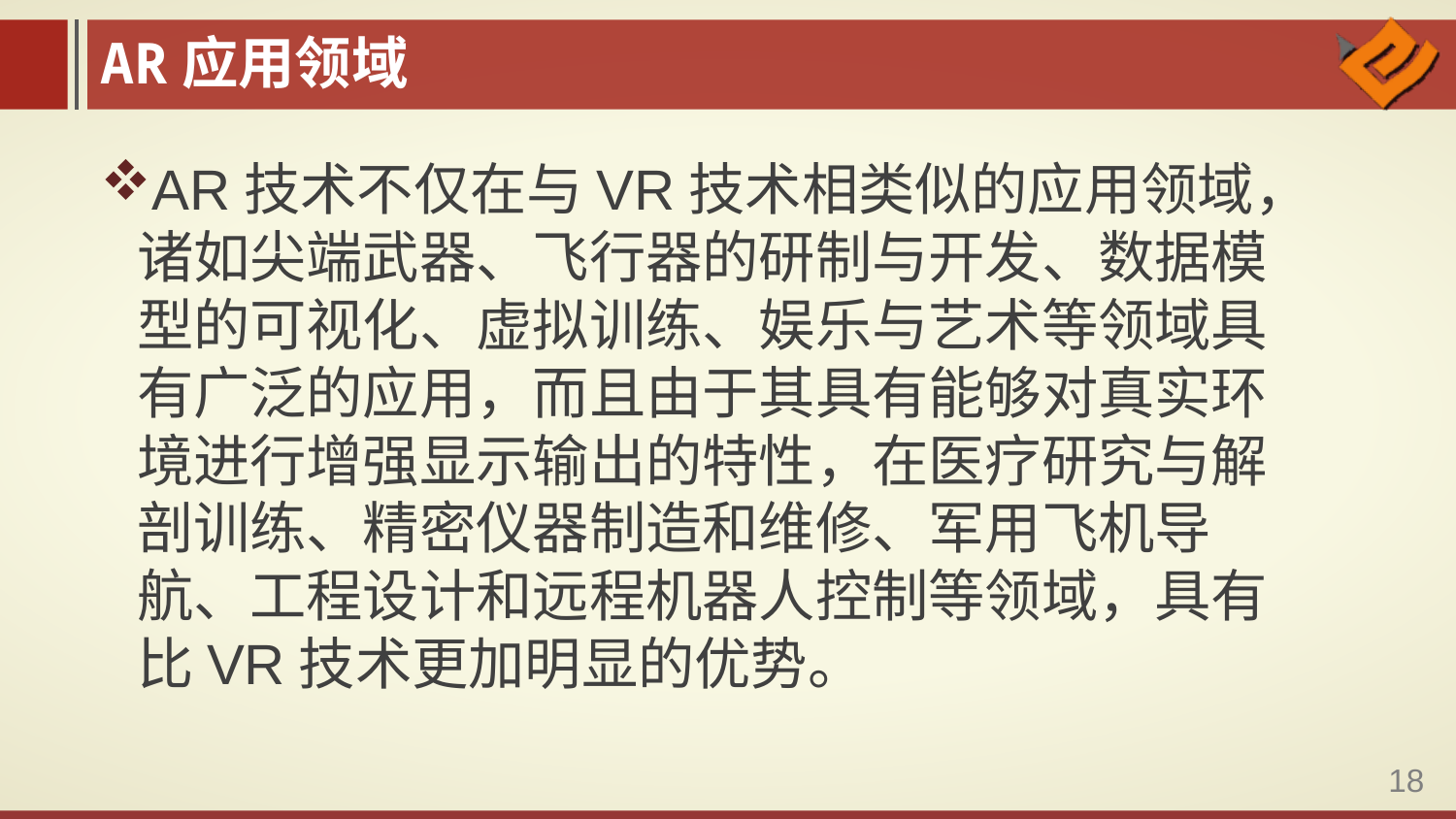

AR应用领域
AR技术不仅在与VR技术相类似的应用领域，诸如尖端武器、飞行器的研制与开发、数据模型的可视化、虚拟训练、娱乐与艺术等领域具有广泛的应用，而且由于其具有能够对真实环境进行增强显示输出的特性，在医疗研究与解剖训练、精密仪器制造和维修、军用飞机导航、工程设计和远程机器人控制等领域，具有比VR技术更加明显的优势。